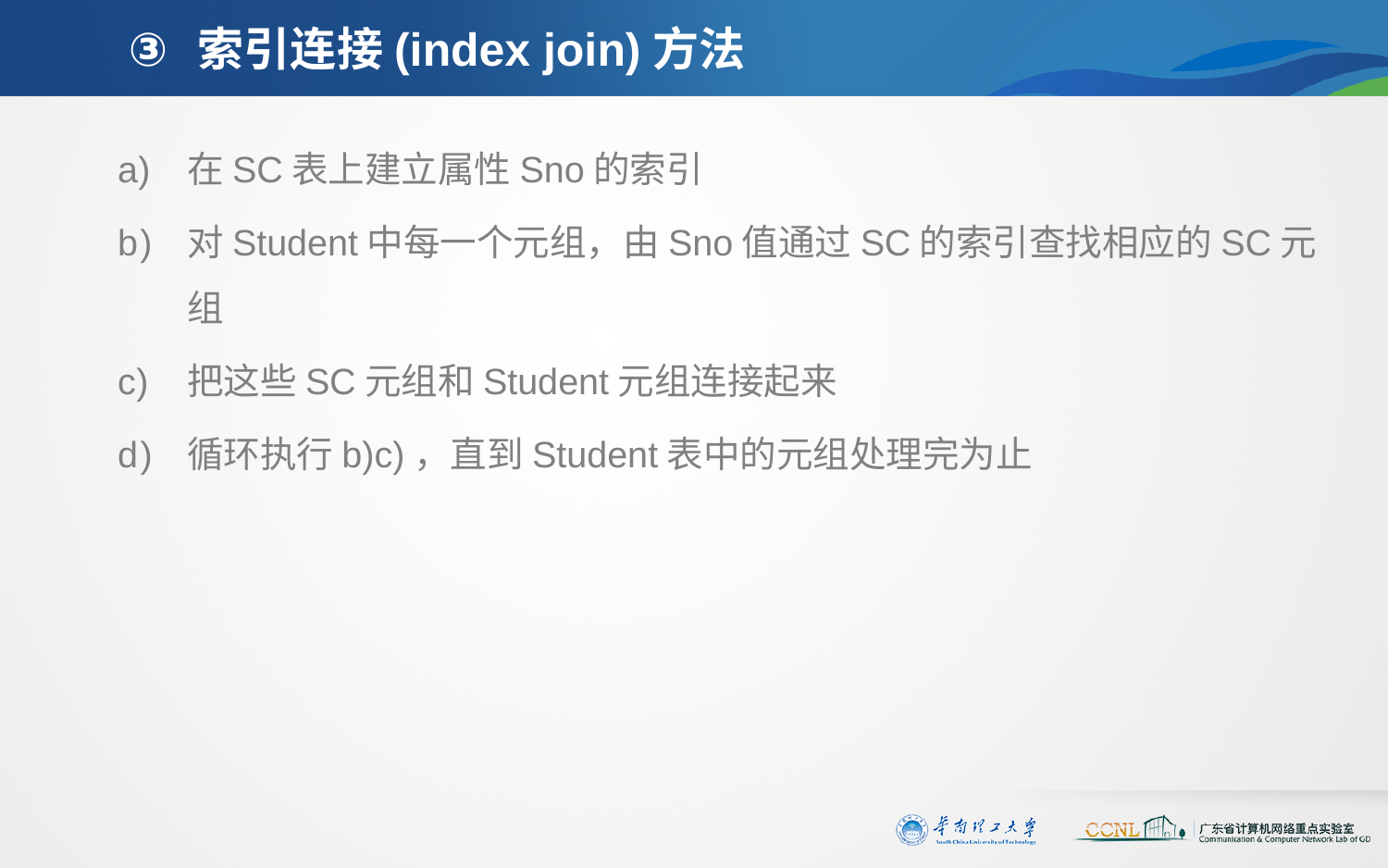

# 索引连接(index join)方法
在SC表上建立属性Sno的索引
对Student中每一个元组，由Sno值通过SC的索引查找相应的SC元组
把这些SC元组和Student元组连接起来
循环执行b)c)，直到Student表中的元组处理完为止